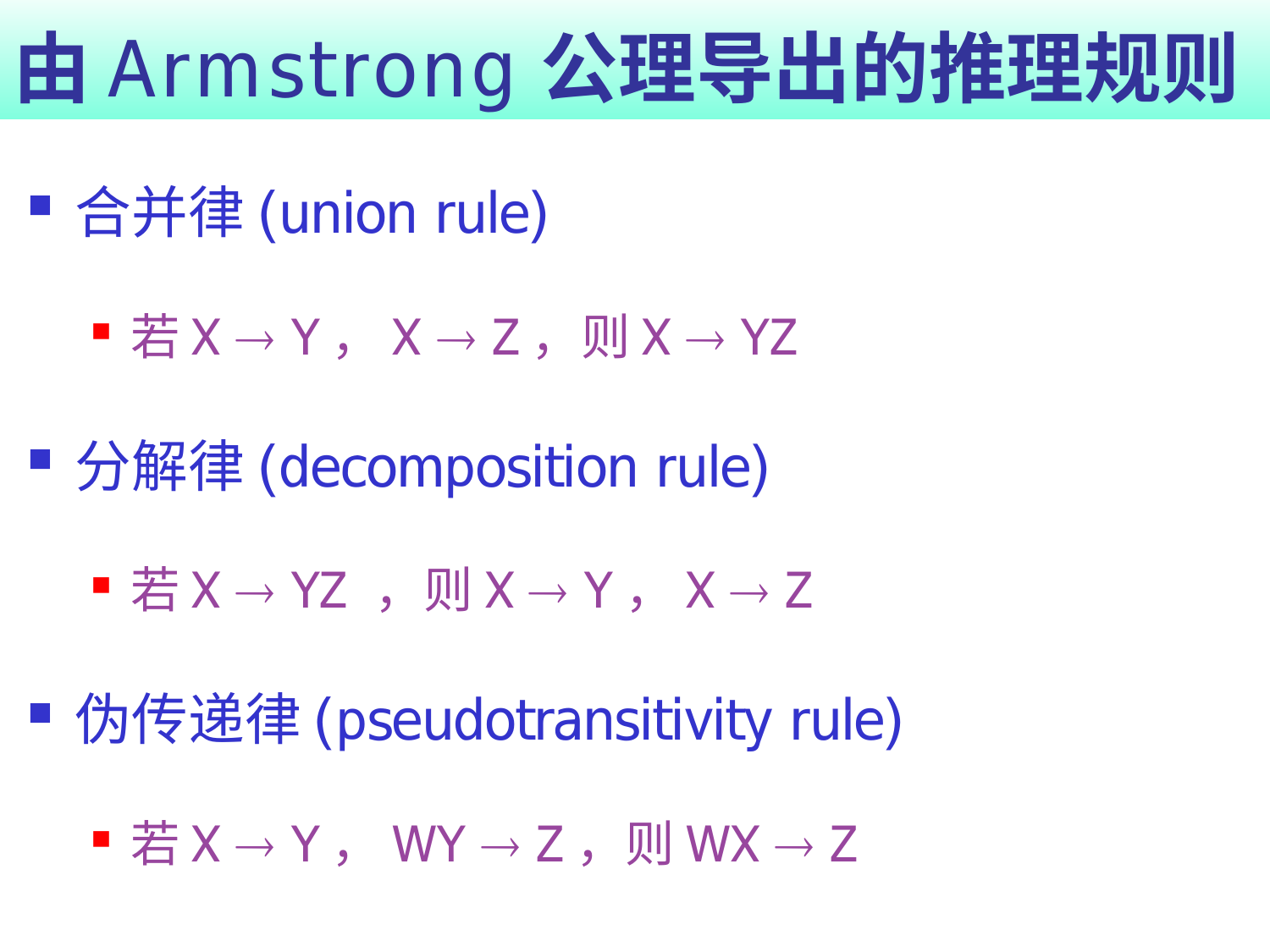

# 由Armstrong公理导出的推理规则
合并律(union rule)
若X → Y，X → Z，则X → YZ
分解律(decomposition rule)
若X → YZ ，则X → Y，X → Z
伪传递律(pseudotransitivity rule)
若X → Y，WY → Z，则WX → Z